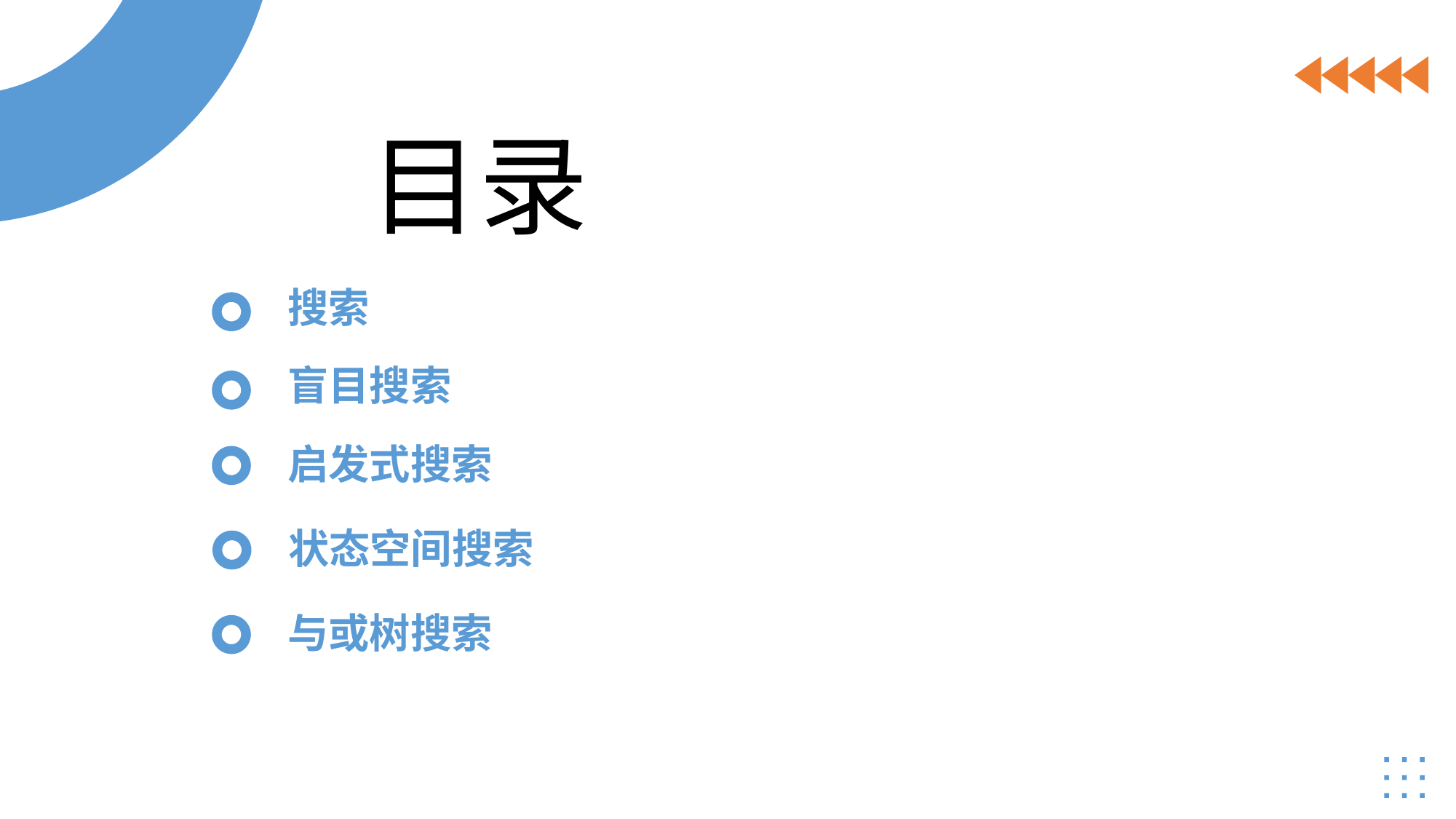

目录
搜索

盲目搜索

启发式搜索

状态空间搜索

与或树搜索

人工智能相关概念